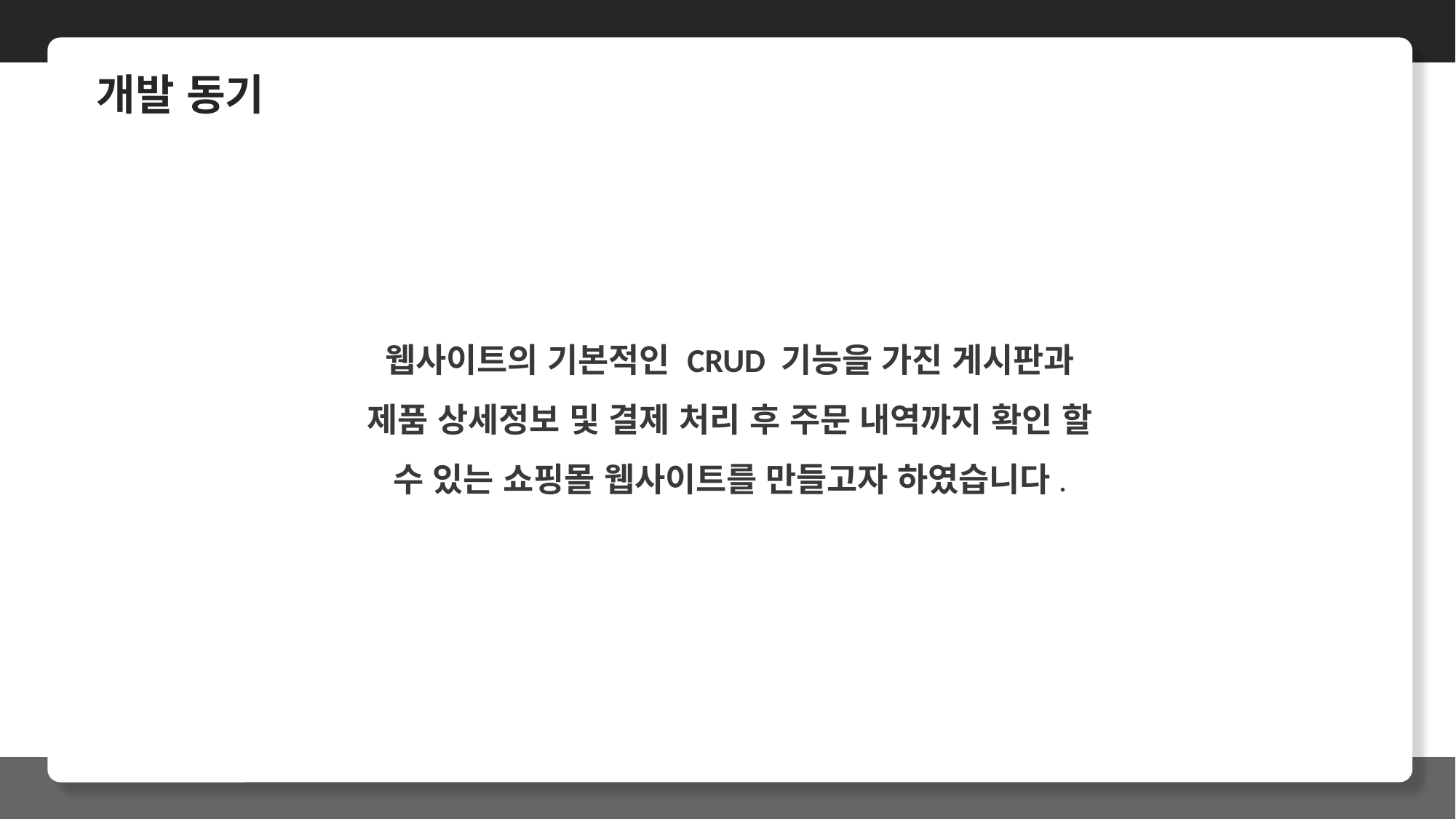

개발 동기
웹사이트의 기본적인 CRUD 기능을 가진 게시판과
제품 상세정보 및 결제 처리 후 주문 내역까지 확인 할 수 있는 쇼핑몰 웹사이트를 만들고자 하였습니다.